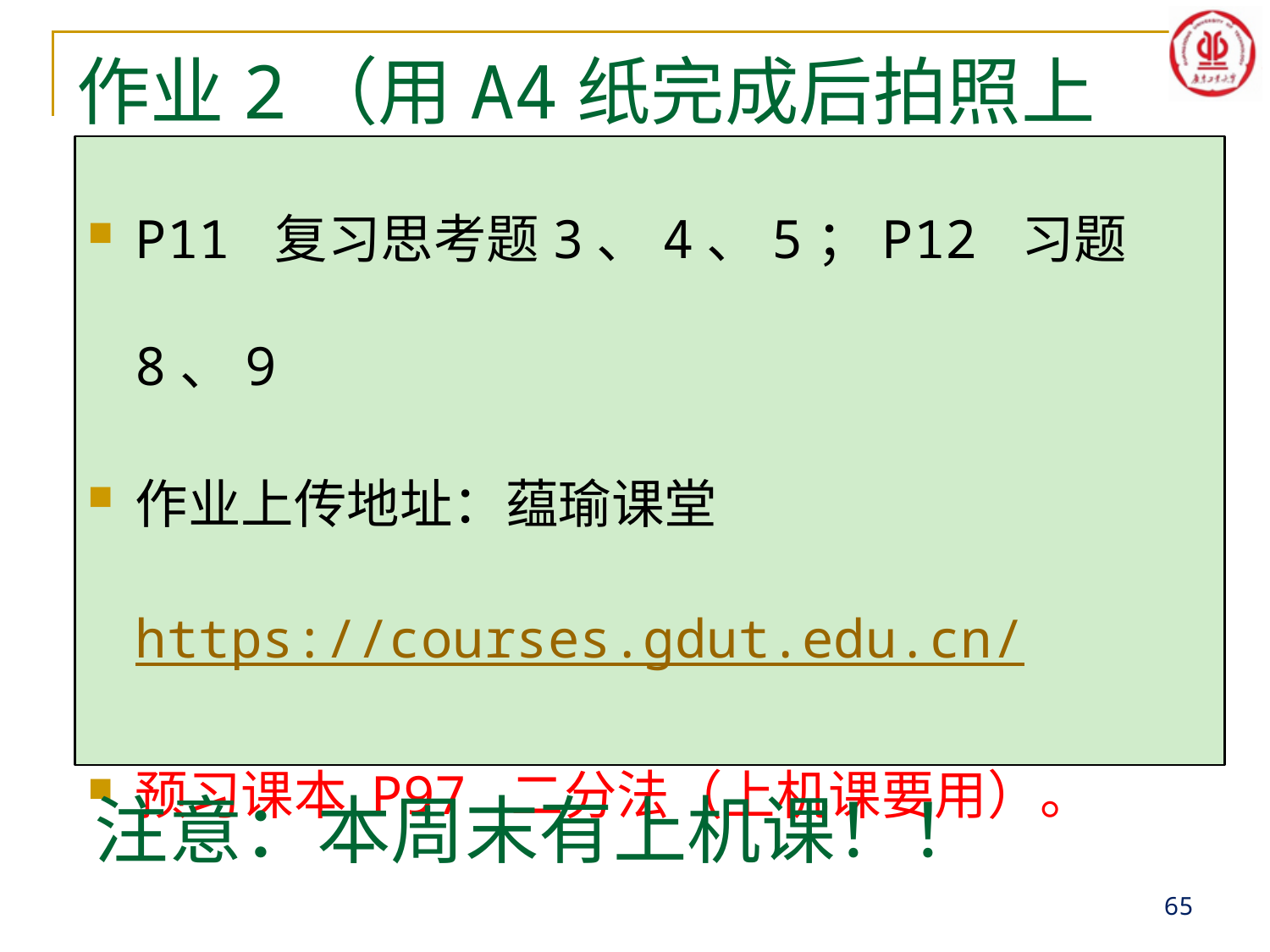

# 作业2（用A4纸完成后拍照上传）
P11 复习思考题3、4、5；P12 习题8、9
作业上传地址：蕴瑜课堂https://courses.gdut.edu.cn/

预习课本 P97 二分法（上机课要用）。

注意：本周末有上机课！！
65